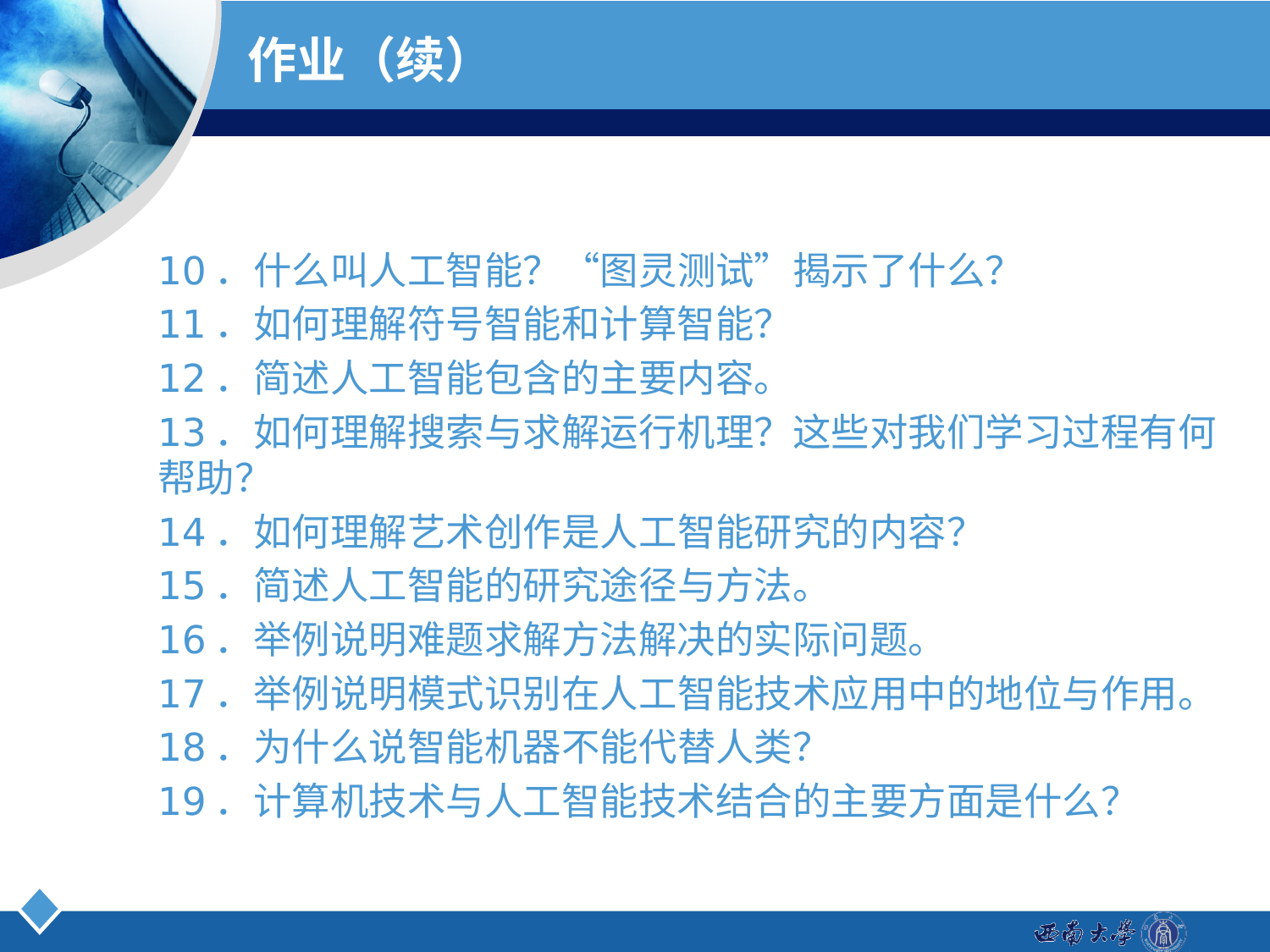

# 作业（续）

10．什么叫人工智能？“图灵测试”揭示了什么？
11．如何理解符号智能和计算智能？
12．简述人工智能包含的主要内容。
13．如何理解搜索与求解运行机理？这些对我们学习过程有何帮助？
14．如何理解艺术创作是人工智能研究的内容？
15．简述人工智能的研究途径与方法。
16．举例说明难题求解方法解决的实际问题。
17．举例说明模式识别在人工智能技术应用中的地位与作用。
18．为什么说智能机器不能代替人类？
19．计算机技术与人工智能技术结合的主要方面是什么？